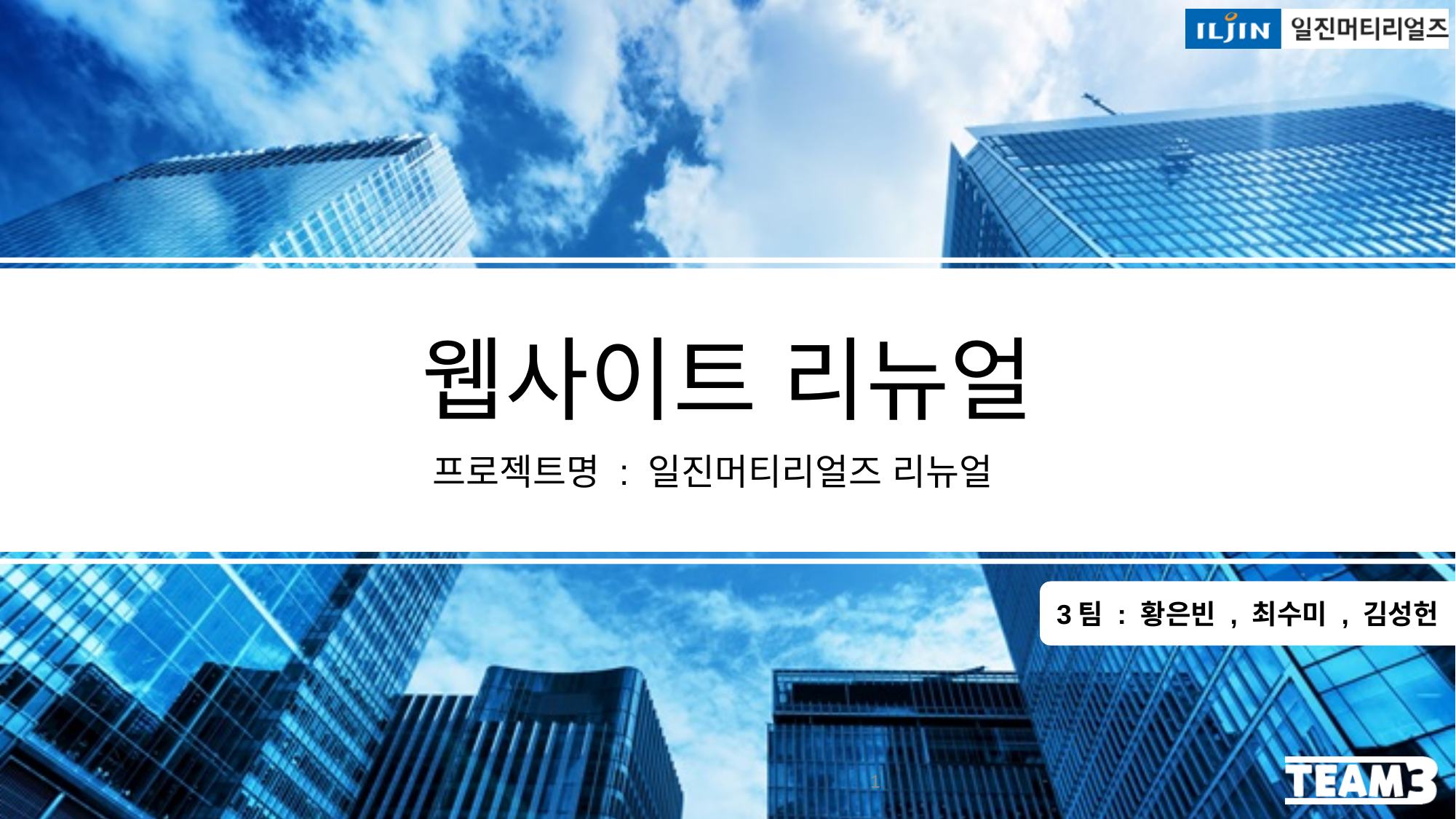

# 웹사이트 리뉴얼

프로젝트명 : 일진머티리얼즈 리뉴얼
3팀 : 황은빈 , 최수미 , 김성헌
1